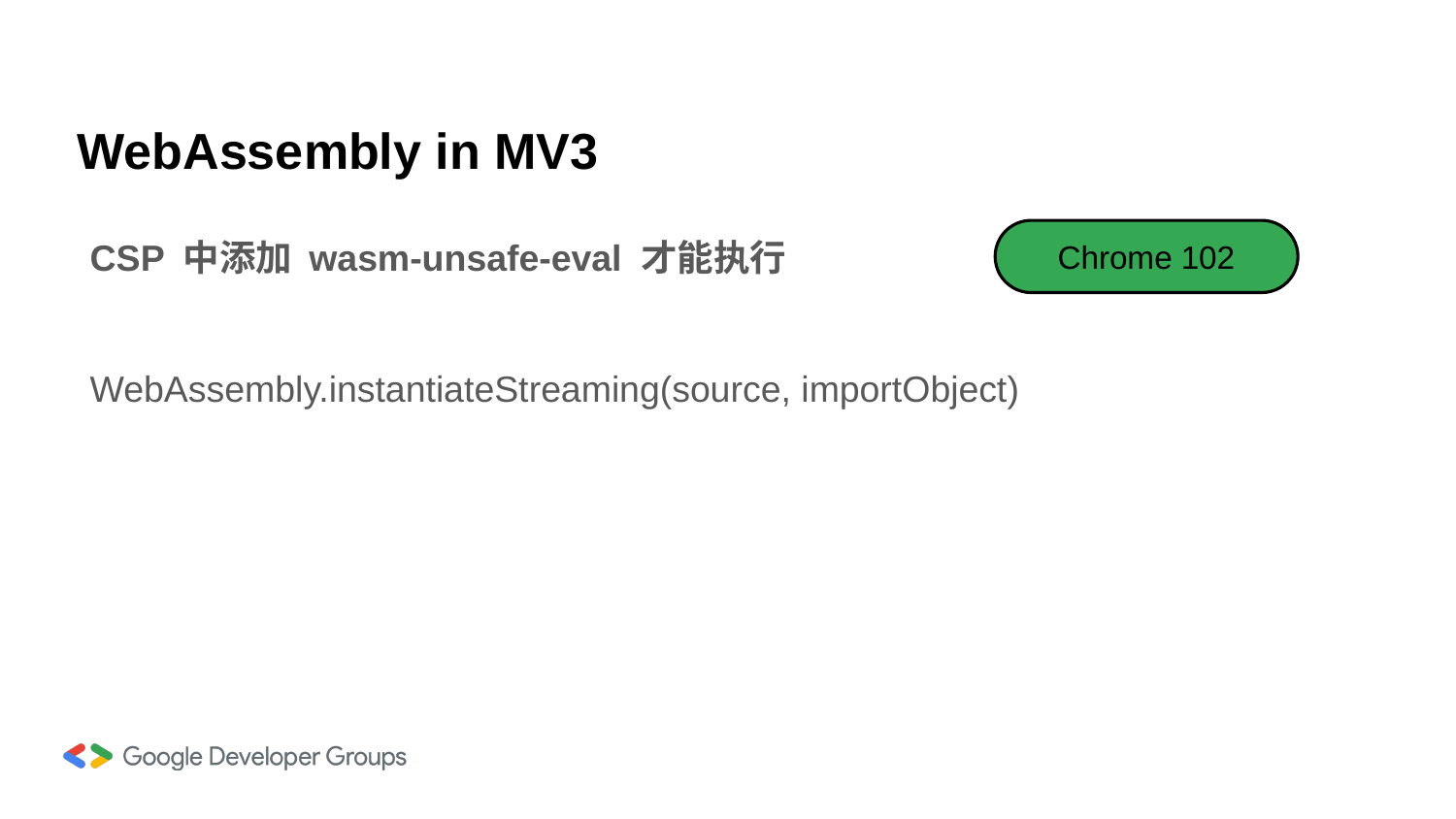

# WebAssembly in MV3
CSP 中添加 wasm-unsafe-eval 才能执行

WebAssembly.instantiateStreaming(source, importObject)
Chrome 102